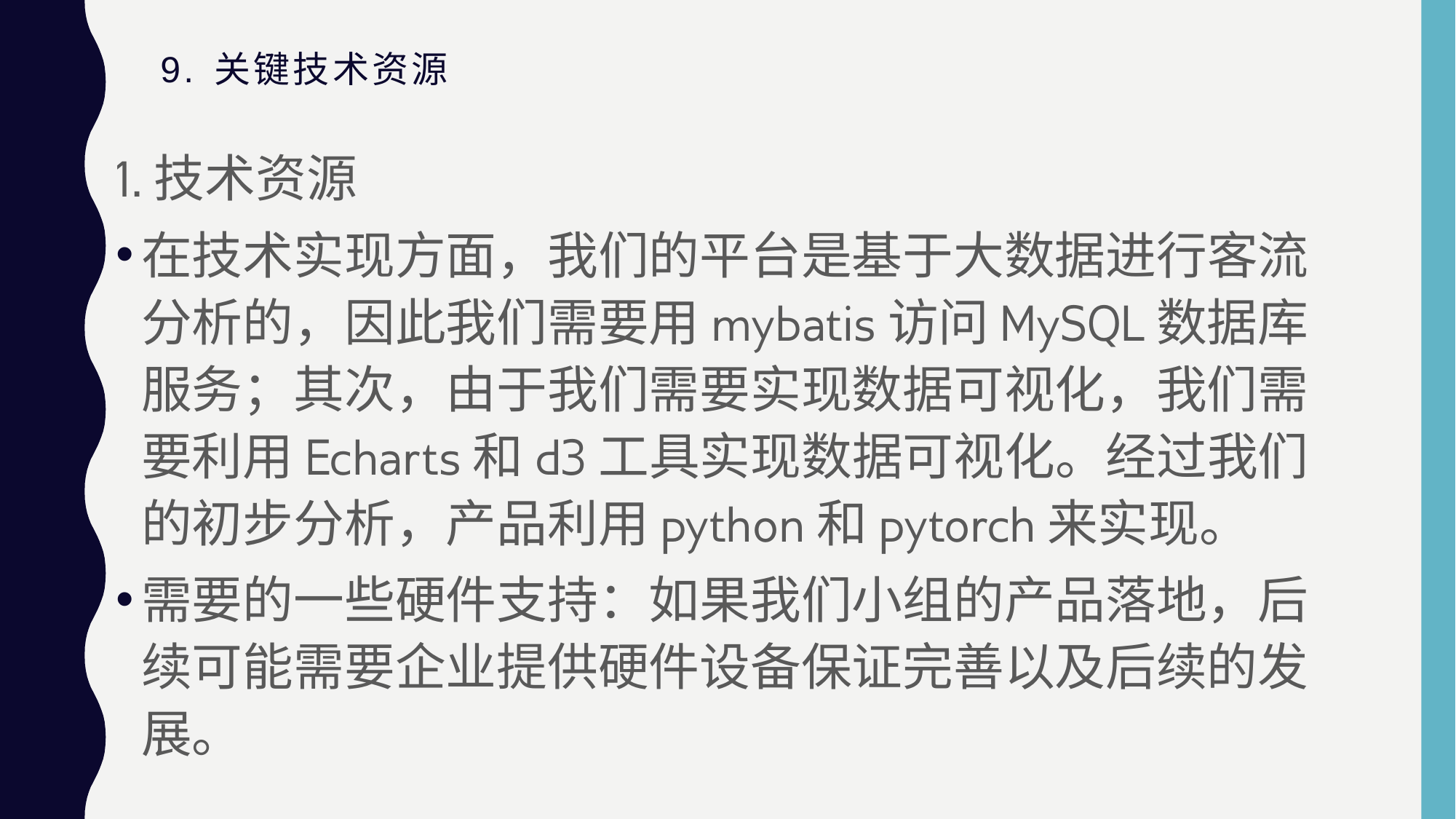

# 9. 关键技术资源
1.技术资源
在技术实现方面，我们的平台是基于大数据进行客流分析的，因此我们需要用mybatis访问MySQL数据库服务；其次，由于我们需要实现数据可视化，我们需要利用Echarts和d3工具实现数据可视化。经过我们的初步分析，产品利用python和pytorch来实现。
需要的一些硬件支持：如果我们小组的产品落地，后续可能需要企业提供硬件设备保证完善以及后续的发展。